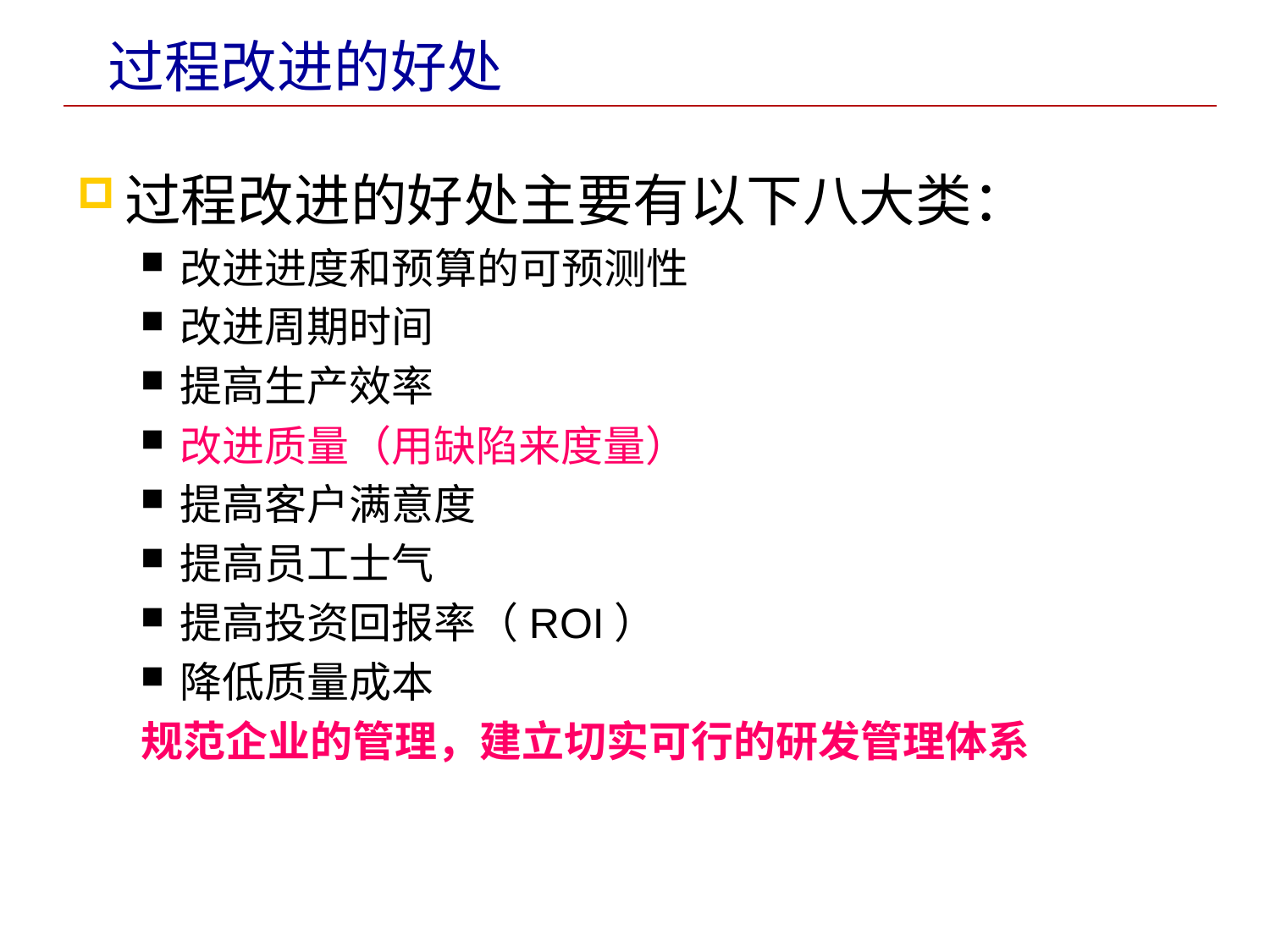

# 过程改进的好处
过程改进的好处主要有以下八大类：
改进进度和预算的可预测性
改进周期时间
提高生产效率
改进质量（用缺陷来度量）
提高客户满意度
提高员工士气
提高投资回报率（ROI）
降低质量成本
规范企业的管理，建立切实可行的研发管理体系